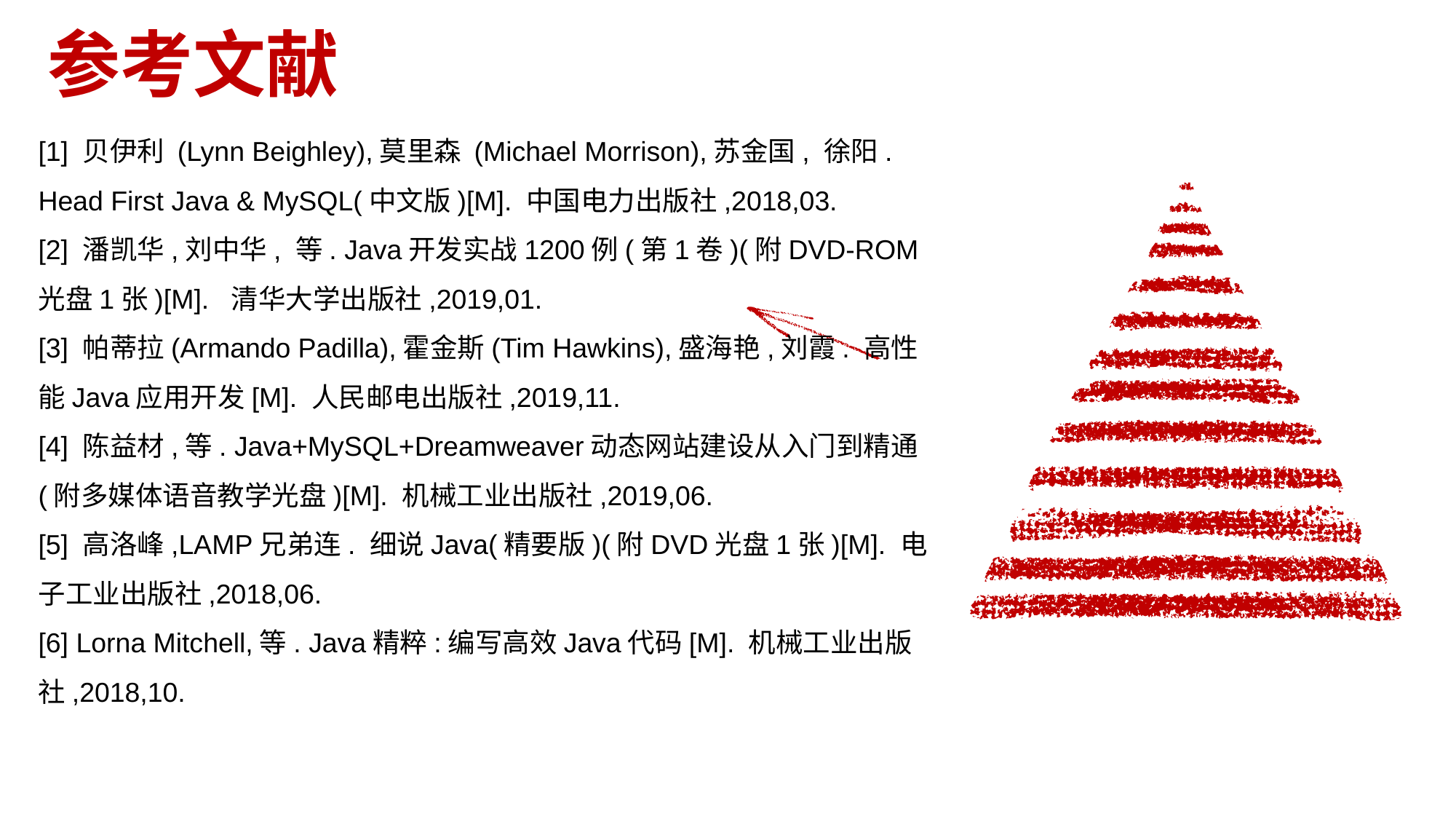

参考文献
[1] 贝伊利 (Lynn Beighley),莫里森 (Michael Morrison),苏金国, 徐阳. Head First Java & MySQL(中文版)[M]. 中国电力出版社,2018,03.
[2] 潘凯华,刘中华, 等. Java开发实战1200例(第1卷)(附DVD-ROM光盘1张)[M].  清华大学出版社,2019,01.
[3] 帕蒂拉(Armando Padilla),霍金斯(Tim Hawkins),盛海艳,刘霞. 高性能Java应用开发[M]. 人民邮电出版社,2019,11.
[4] 陈益材,等. Java+MySQL+Dreamweaver动态网站建设从入门到精通(附多媒体语音教学光盘)[M]. 机械工业出版社,2019,06.
[5] 高洛峰,LAMP兄弟连. 细说Java(精要版)(附DVD光盘1张)[M]. 电子工业出版社,2018,06.
[6] Lorna Mitchell,等. Java精粹:编写高效Java代码[M]. 机械工业出版社,2018,10.